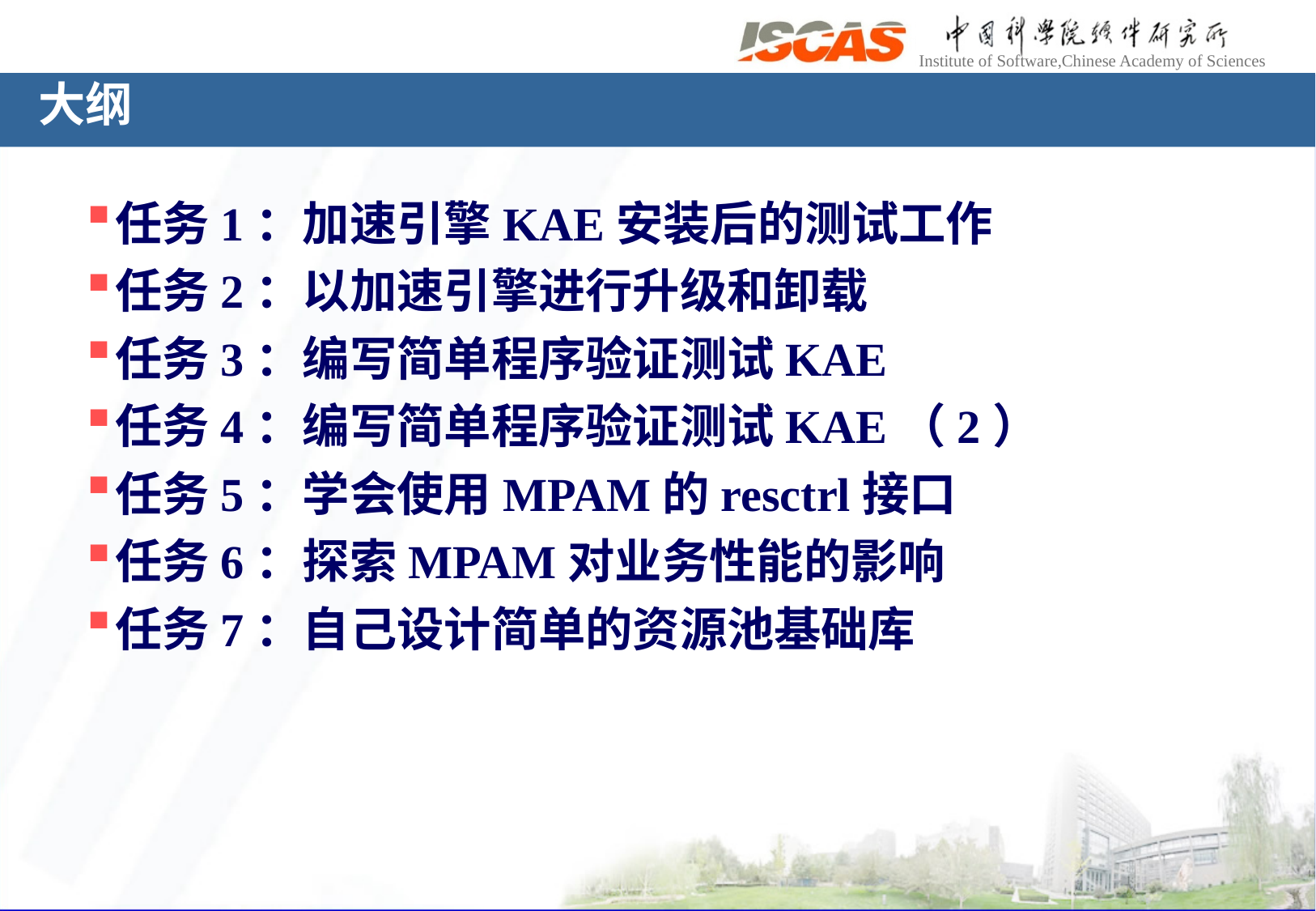

# 大纲
任务1：加速引擎KAE安装后的测试工作
任务2：以加速引擎进行升级和卸载
任务3：编写简单程序验证测试KAE
任务4：编写简单程序验证测试KAE（2）
任务5：学会使用MPAM的resctrl接口
任务6：探索MPAM对业务性能的影响
任务7：自己设计简单的资源池基础库